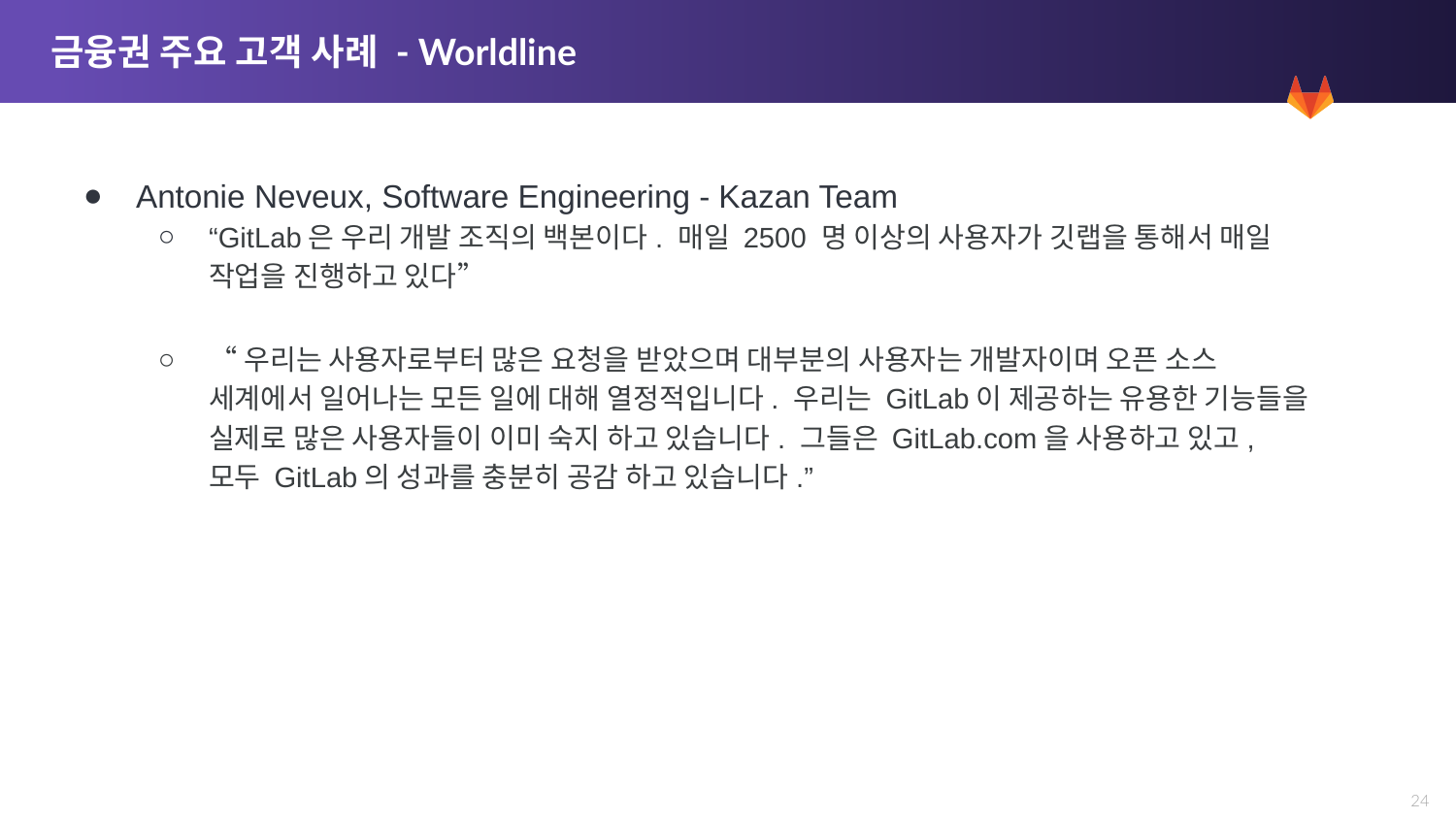

# 금융권 주요 고객 사례 - Worldline
Antonie Neveux, Software Engineering - Kazan Team
“GitLab은 우리 개발 조직의 백본이다. 매일 2500 명 이상의 사용자가 깃랩을 통해서 매일 작업을 진행하고 있다”

“우리는 사용자로부터 많은 요청을 받았으며 대부분의 사용자는 개발자이며 오픈 소스 세계에서 일어나는 모든 일에 대해 열정적입니다. 우리는 GitLab이 제공하는 유용한 기능들을 실제로 많은 사용자들이 이미 숙지 하고 있습니다. 그들은 GitLab.com을 사용하고 있고, 모두 GitLab의 성과를 충분히 공감 하고 있습니다.”